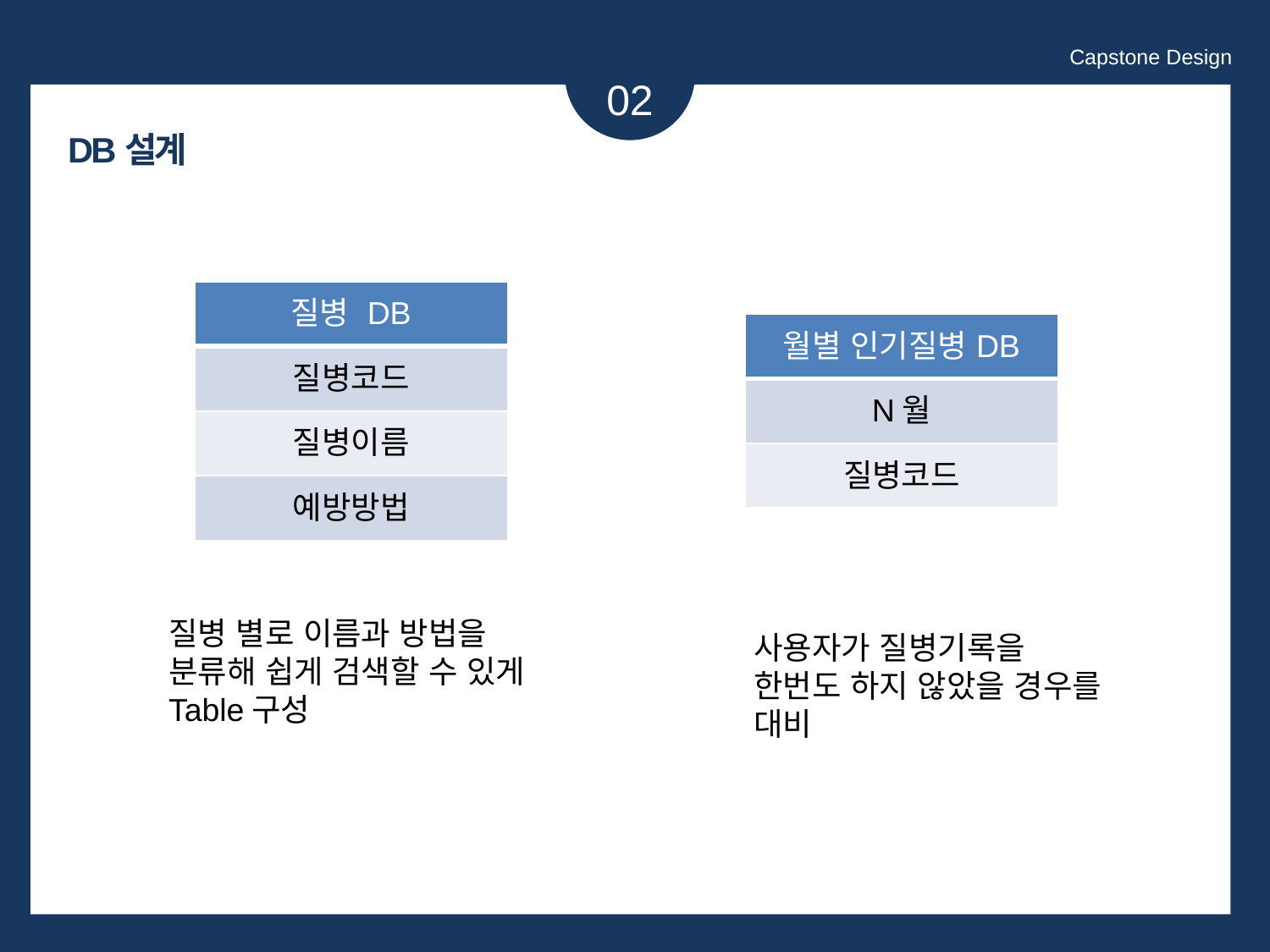

Capstone Design
02

DB설계
| 질병 DB |
| --- |
| 질병코드 |
| 질병이름 |
| 예방방법 |
| 월별 인기질병DB |
| --- |
| N월 |
| 질병코드 |
소제목
질병 별로 이름과 방법을 분류해 쉽게 검색할 수 있게 Table구성
사용자가 질병기록을 한번도 하지 않았을 경우를 대비